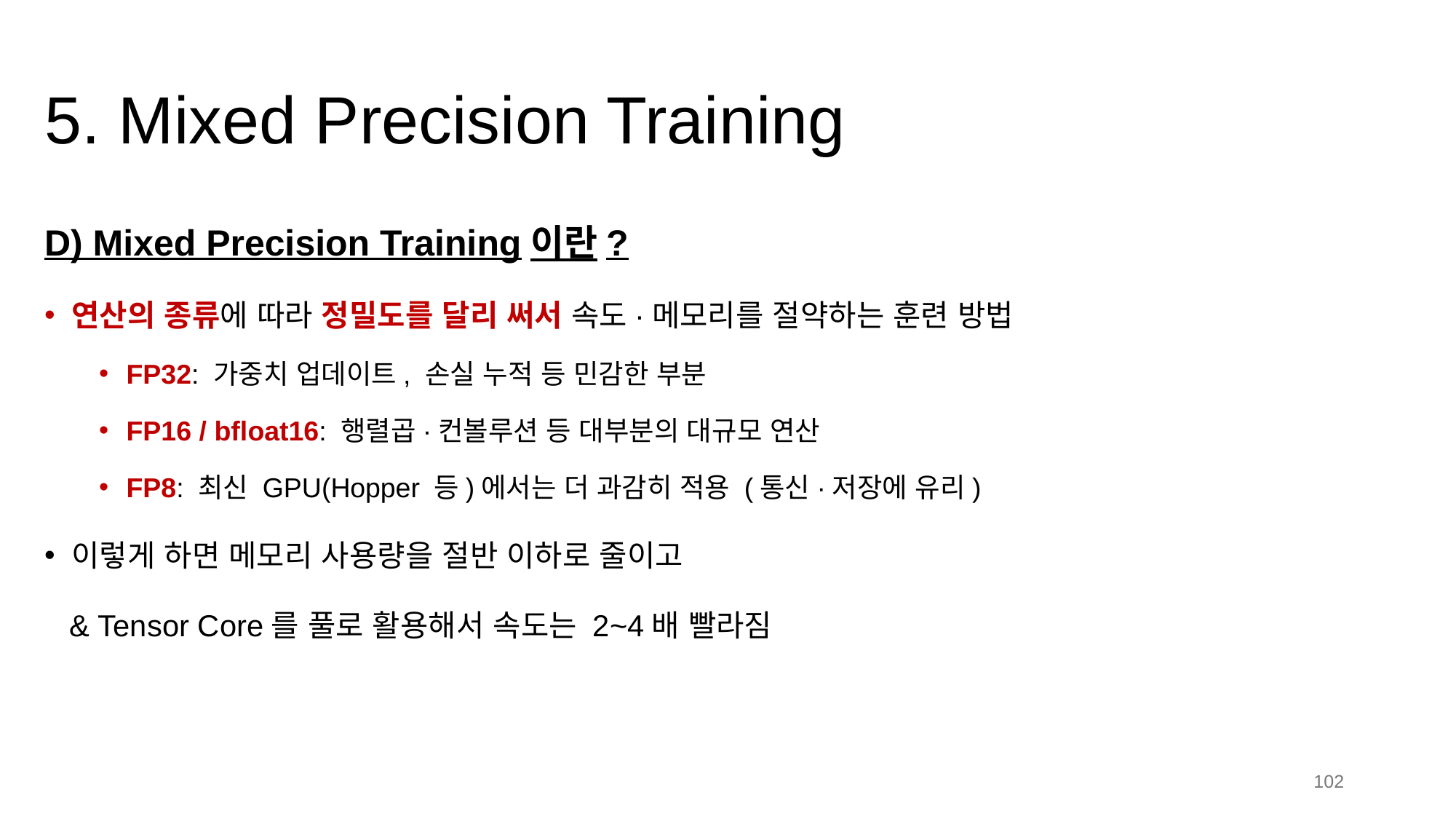

# 5. Mixed Precision Training
D) Mixed Precision Training이란?
연산의 종류에 따라 정밀도를 달리 써서 속도·메모리를 절약하는 훈련 방법
FP32: 가중치 업데이트, 손실 누적 등 민감한 부분
FP16 / bfloat16: 행렬곱·컨볼루션 등 대부분의 대규모 연산
FP8: 최신 GPU(Hopper 등)에서는 더 과감히 적용 (통신·저장에 유리)
이렇게 하면 메모리 사용량을 절반 이하로 줄이고
   & Tensor Core를 풀로 활용해서 속도는 2~4배 빨라짐
102